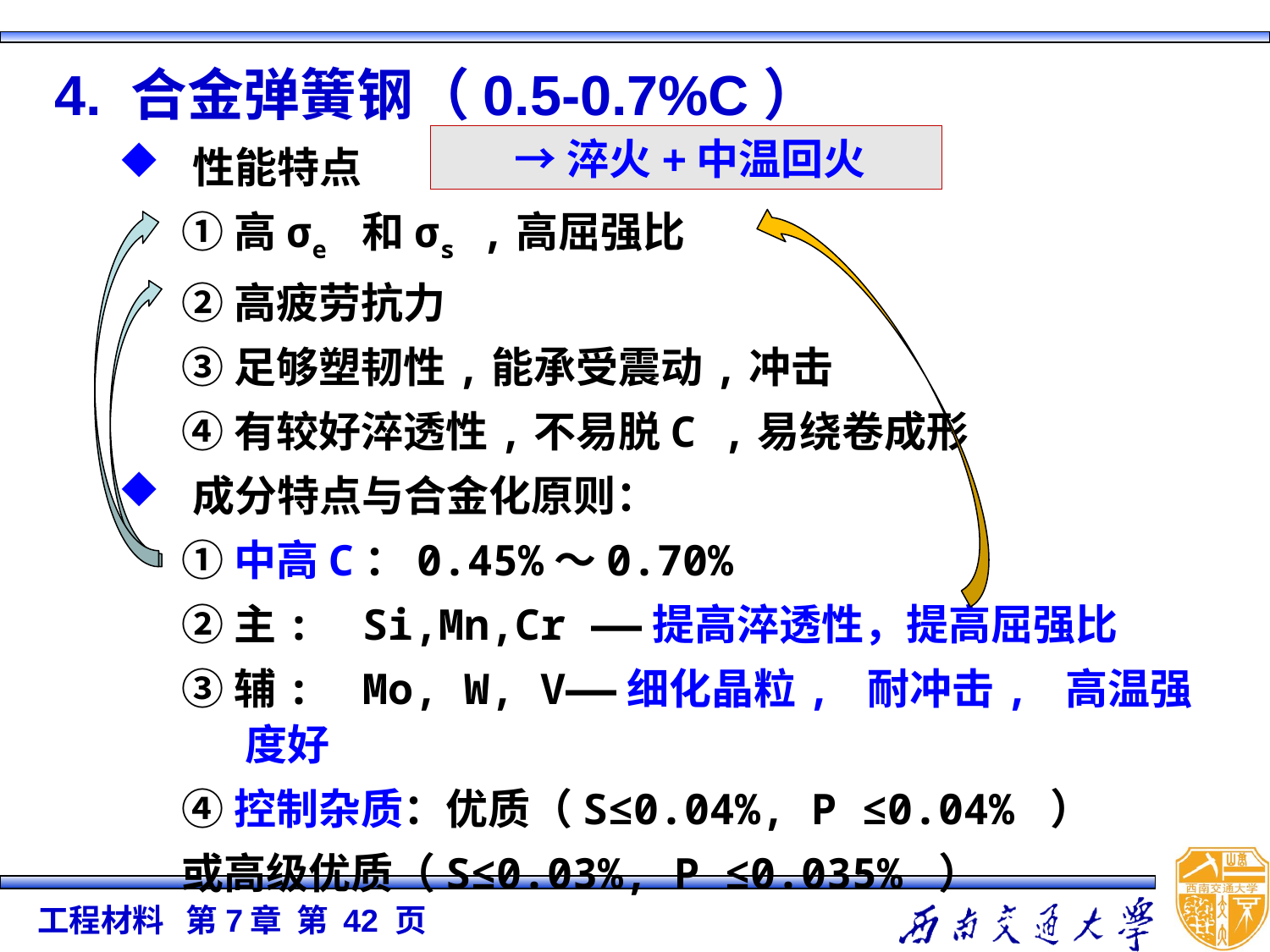

4. 合金弹簧钢（0.5-0.7%C）
性能特点
①高σe 和σs ,高屈强比
②高疲劳抗力
③足够塑韧性,能承受震动,冲击
④有较好淬透性,不易脱C ,易绕卷成形
成分特点与合金化原则：
①中高C：0.45%～0.70%
②主:  Si,Mn,Cr ——提高淬透性，提高屈强比
③辅:  Mo, W, V——细化晶粒, 耐冲击, 高温强度好
④控制杂质：优质（S≤0.04%, P ≤0.04% ）
或高级优质（S≤0.03%, P ≤0.035% ）
→淬火+中温回火